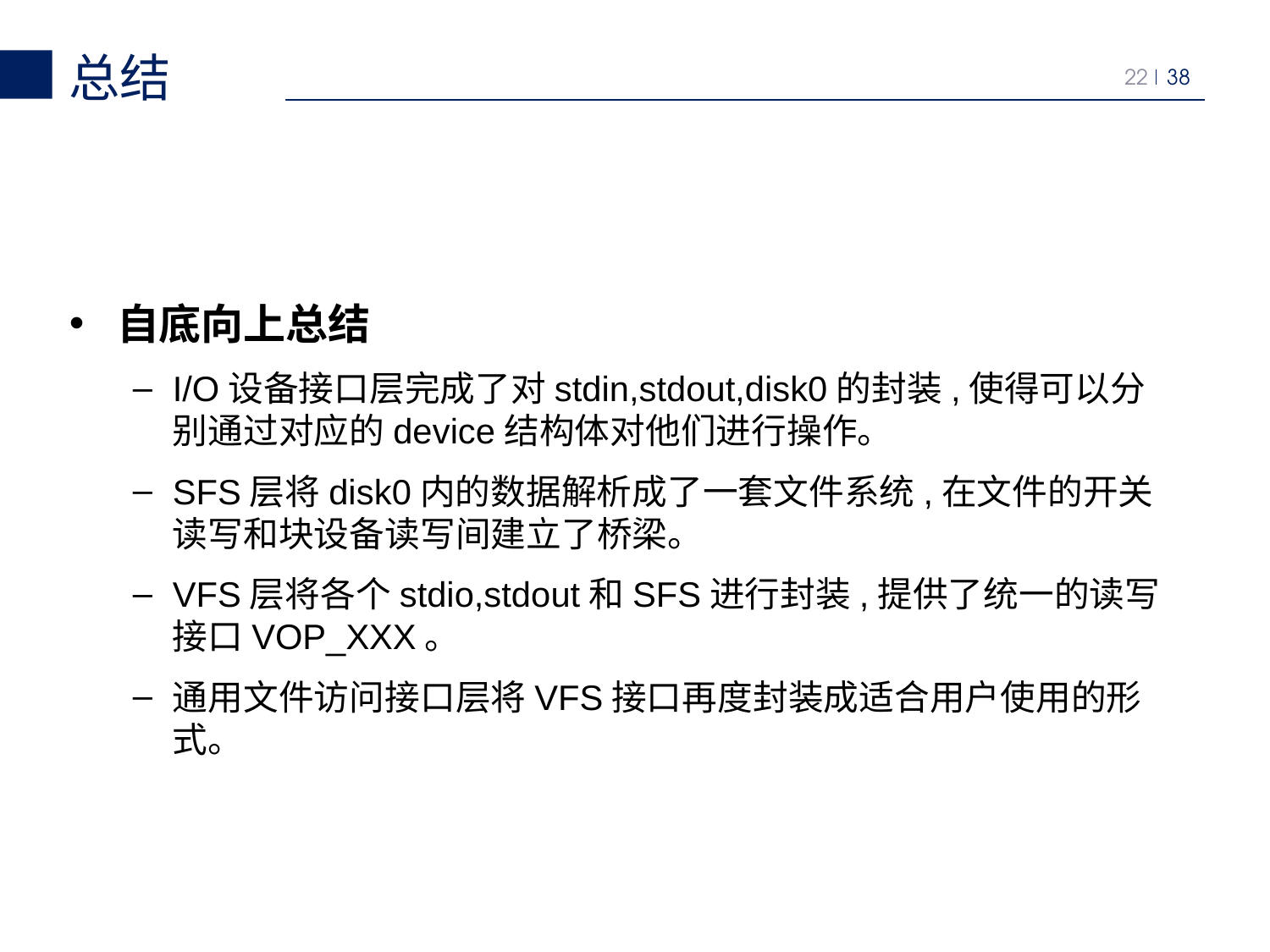

总结

22
自底向上总结
I/O设备接口层完成了对stdin,stdout,disk0的封装,使得可以分别通过对应的device结构体对他们进行操作。
SFS层将disk0内的数据解析成了一套文件系统,在文件的开关读写和块设备读写间建立了桥梁。
VFS层将各个stdio,stdout和SFS进行封装,提供了统一的读写接口VOP_XXX。
通用文件访问接口层将VFS接口再度封装成适合用户使用的形式。